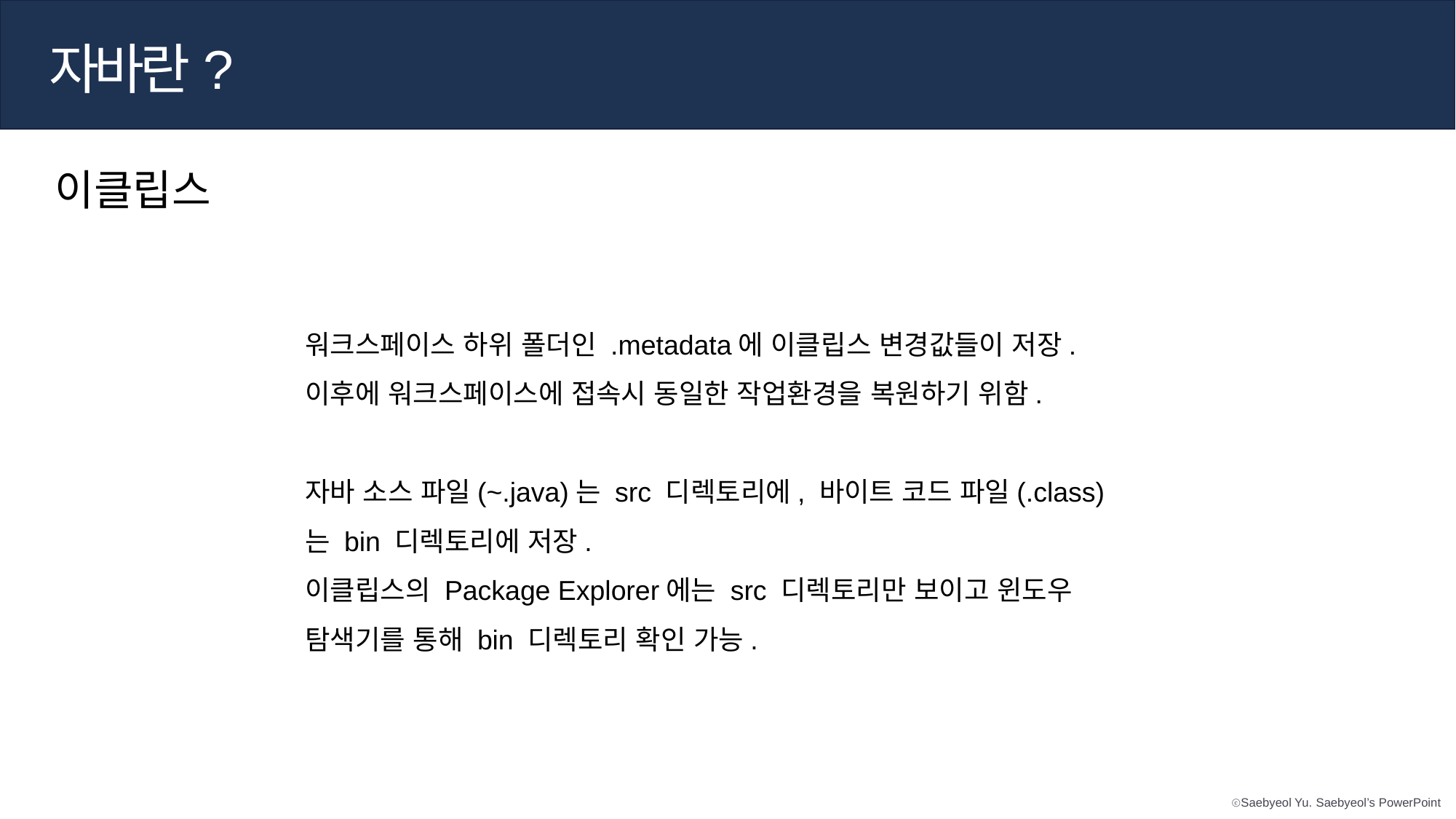

자바란?
이클립스
워크스페이스 하위 폴더인 .metadata에 이클립스 변경값들이 저장.
이후에 워크스페이스에 접속시 동일한 작업환경을 복원하기 위함.

자바 소스 파일(~.java)는 src 디렉토리에, 바이트 코드 파일(.class)는 bin 디렉토리에 저장.
이클립스의 Package Explorer에는 src 디렉토리만 보이고 윈도우 탐색기를 통해 bin 디렉토리 확인 가능.